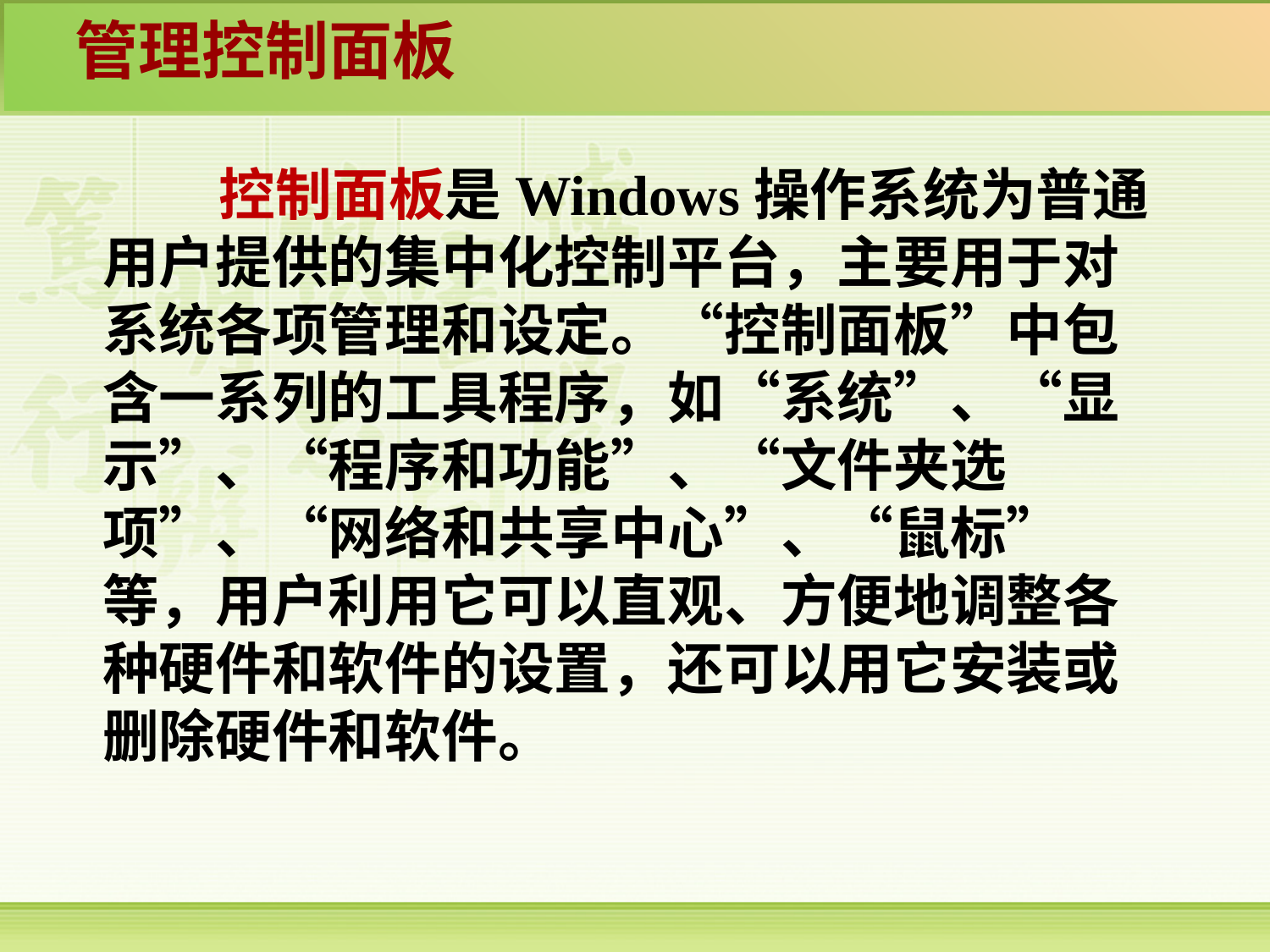

管理控制面板
        控制面板是Windows操作系统为普通用户提供的集中化控制平台，主要用于对系统各项管理和设定。“控制面板”中包含一系列的工具程序，如“系统”、“显示”、“程序和功能”、“文件夹选项”、“网络和共享中心”、“鼠标”等，用户利用它可以直观、方便地调整各种硬件和软件的设置，还可以用它安装或删除硬件和软件。

26